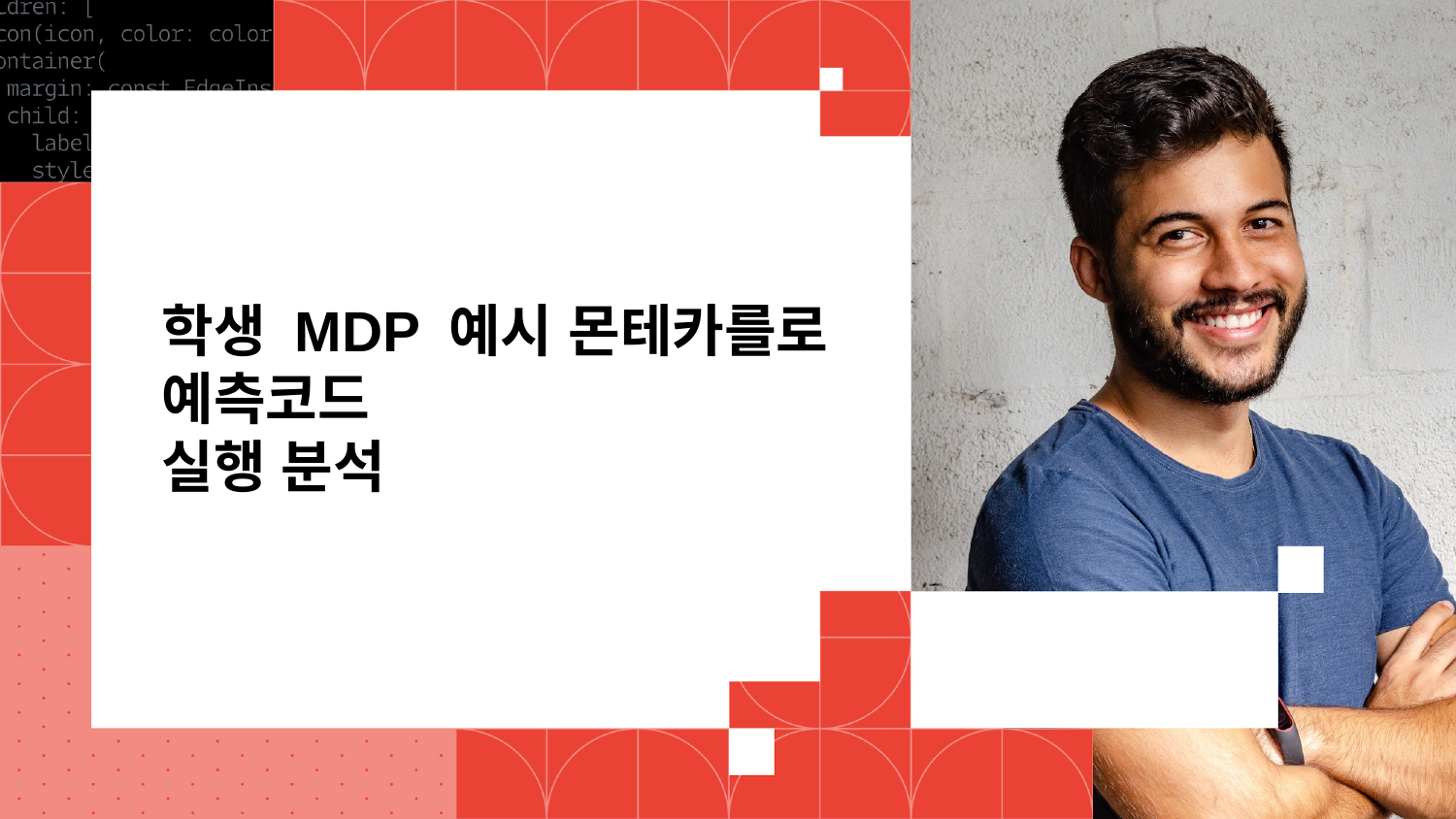

# 학생 MDP 예시 몬테카를로 예측코드 실행 분석